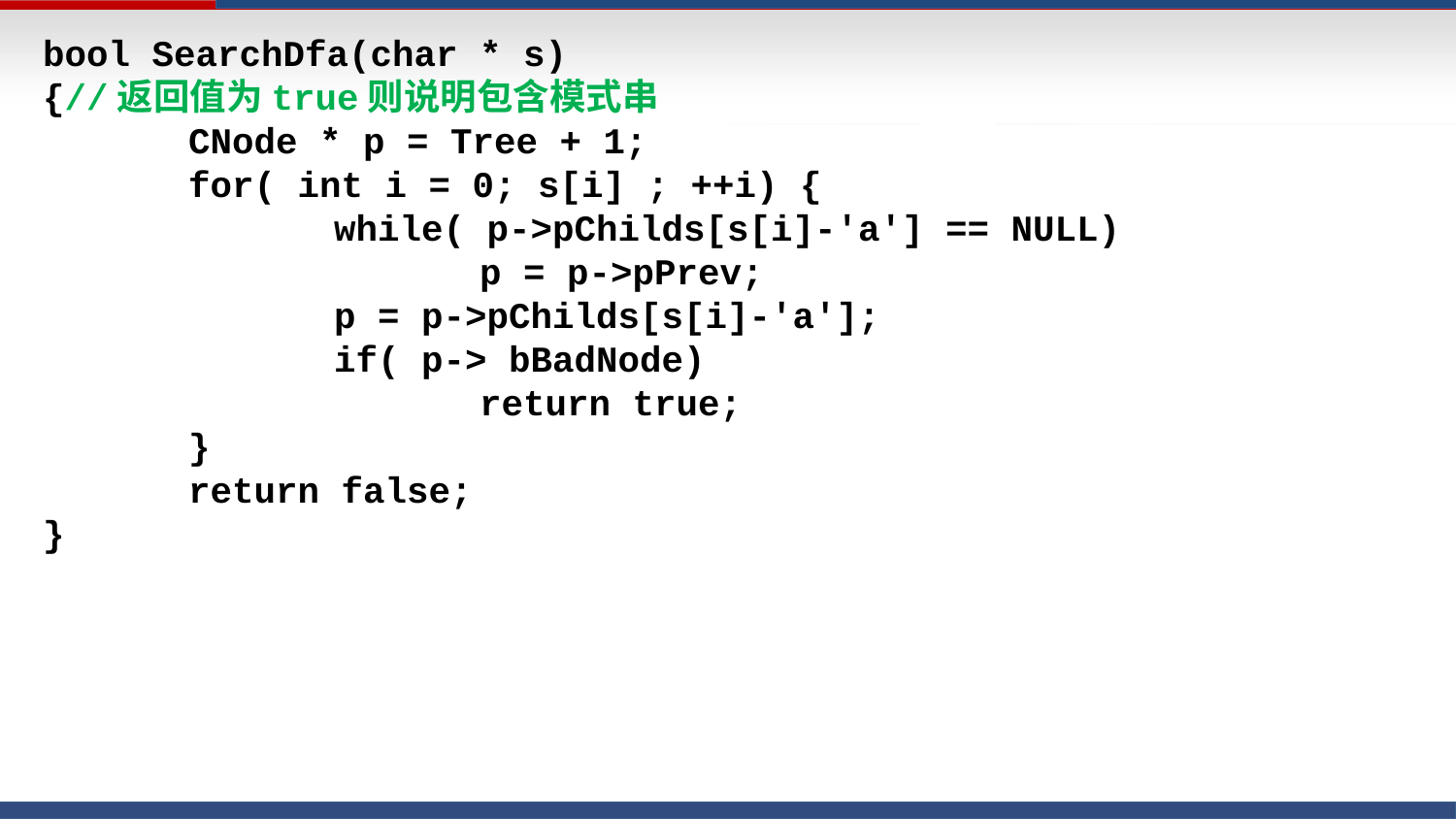

bool SearchDfa(char * s)
{//返回值为true则说明包含模式串
	CNode * p = Tree + 1;
	for( int i = 0; s[i] ; ++i) {
		while( p->pChilds[s[i]-'a'] == NULL)
			p = p->pPrev;
		p = p->pChilds[s[i]-'a'];
		if( p-> bBadNode)
			return true;
	}
	return false;
}